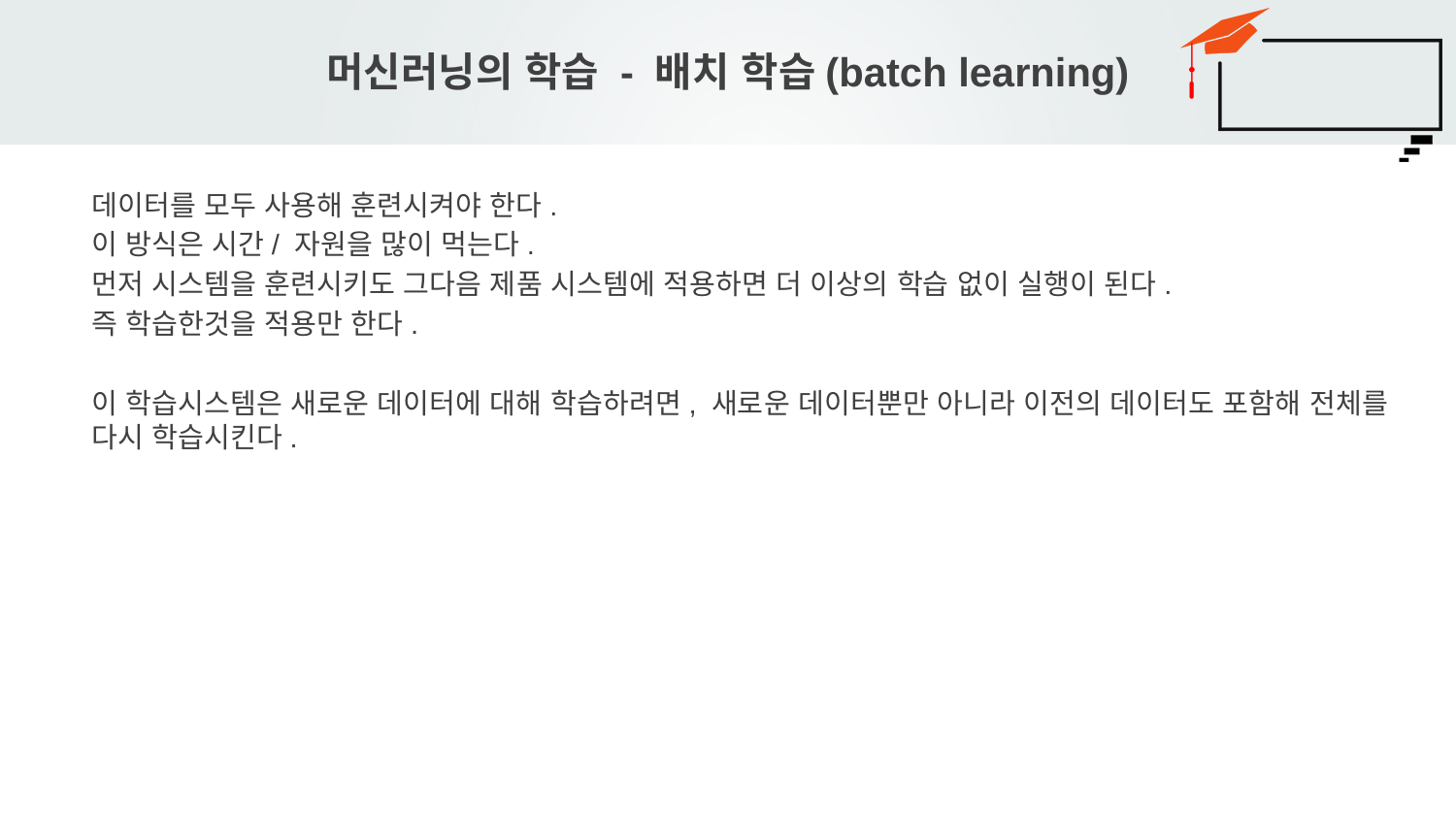

# 머신러닝의 학습 - 배치 학습(batch learning)
데이터를 모두 사용해 훈련시켜야 한다.
이 방식은 시간/ 자원을 많이 먹는다.
먼저 시스템을 훈련시키도 그다음 제품 시스템에 적용하면 더 이상의 학습 없이 실행이 된다.
즉 학습한것을 적용만 한다.

이 학습시스템은 새로운 데이터에 대해 학습하려면, 새로운 데이터뿐만 아니라 이전의 데이터도 포함해 전체를 다시 학습시킨다.